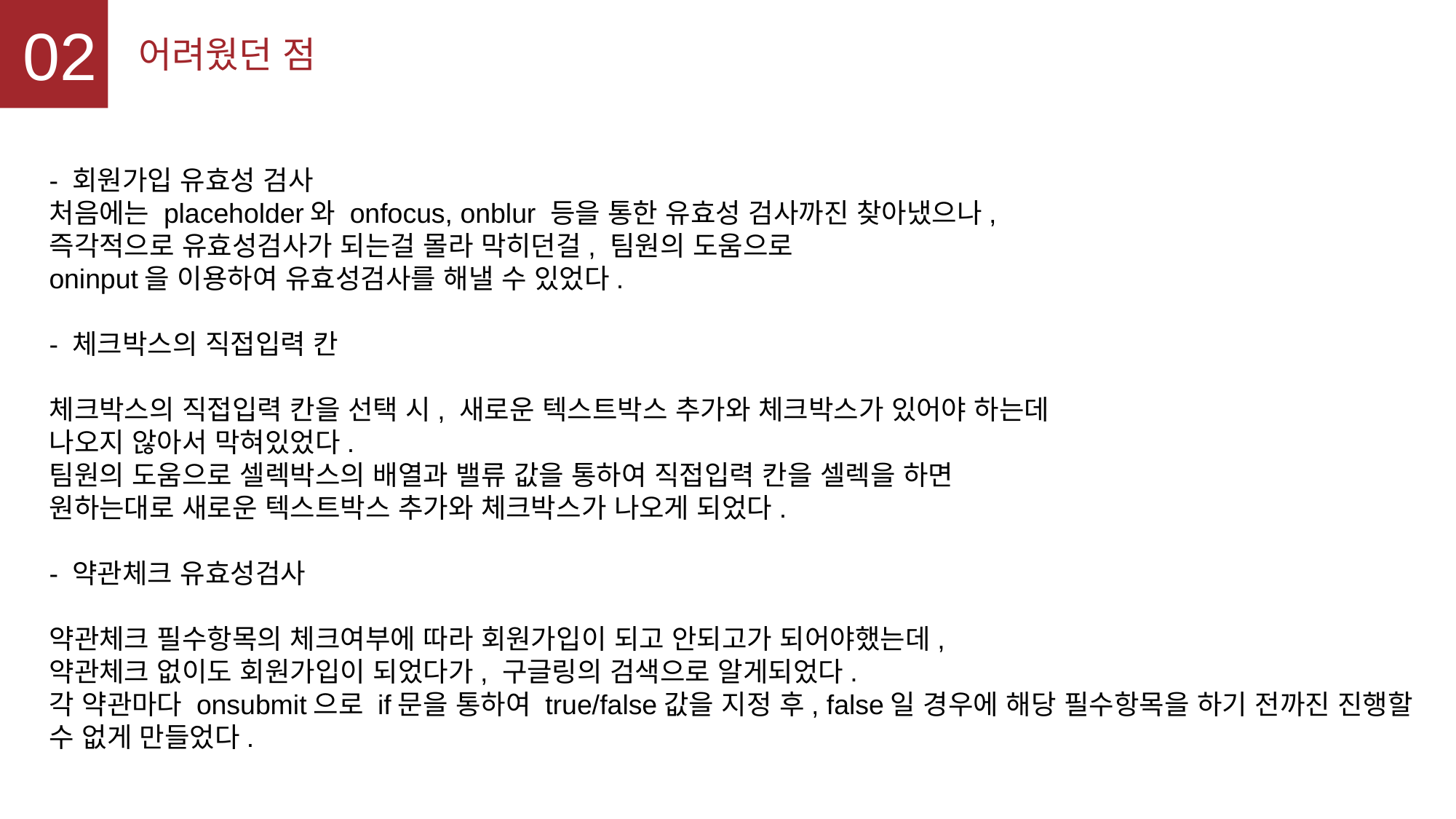

02
어려웠던 점
- 회원가입 유효성 검사
처음에는 placeholder와 onfocus, onblur 등을 통한 유효성 검사까진 찾아냈으나,
즉각적으로 유효성검사가 되는걸 몰라 막히던걸, 팀원의 도움으로
oninput을 이용하여 유효성검사를 해낼 수 있었다.

- 체크박스의 직접입력 칸

체크박스의 직접입력 칸을 선택 시, 새로운 텍스트박스 추가와 체크박스가 있어야 하는데
나오지 않아서 막혀있었다.
팀원의 도움으로 셀렉박스의 배열과 밸류 값을 통하여 직접입력 칸을 셀렉을 하면
원하는대로 새로운 텍스트박스 추가와 체크박스가 나오게 되었다.

- 약관체크 유효성검사

약관체크 필수항목의 체크여부에 따라 회원가입이 되고 안되고가 되어야했는데,
약관체크 없이도 회원가입이 되었다가, 구글링의 검색으로 알게되었다.
각 약관마다 onsubmit으로 if문을 통하여 true/false값을 지정 후, false일 경우에 해당 필수항목을 하기 전까진 진행할 수 없게 만들었다.